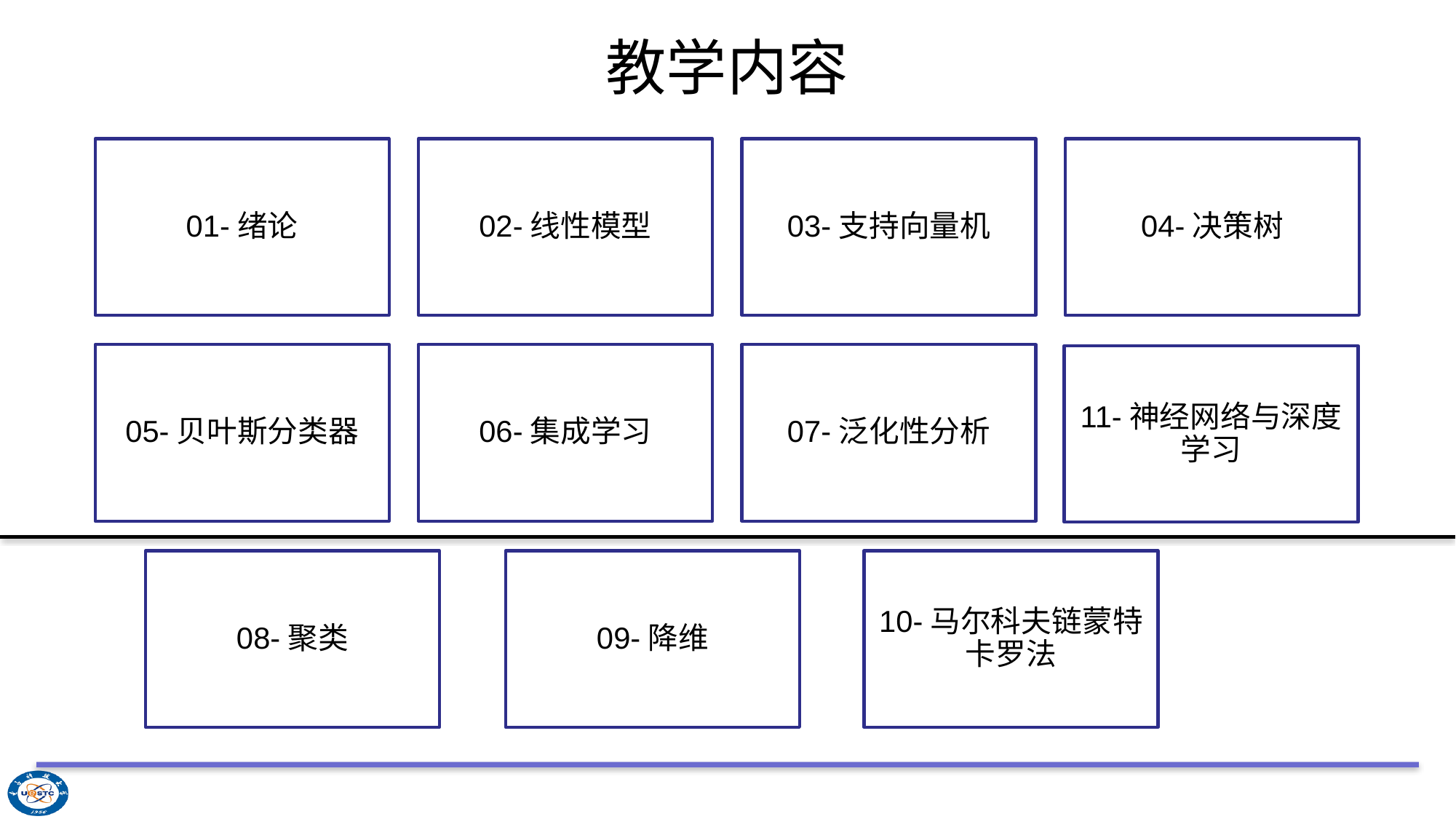

# 教学内容
01-绪论
02-线性模型
03-支持向量机
04-决策树
05-贝叶斯分类器
06-集成学习
07-泛化性分析
08-聚类
09-降维
10-马尔科夫链蒙特卡罗法
11-神经网络与深度学习